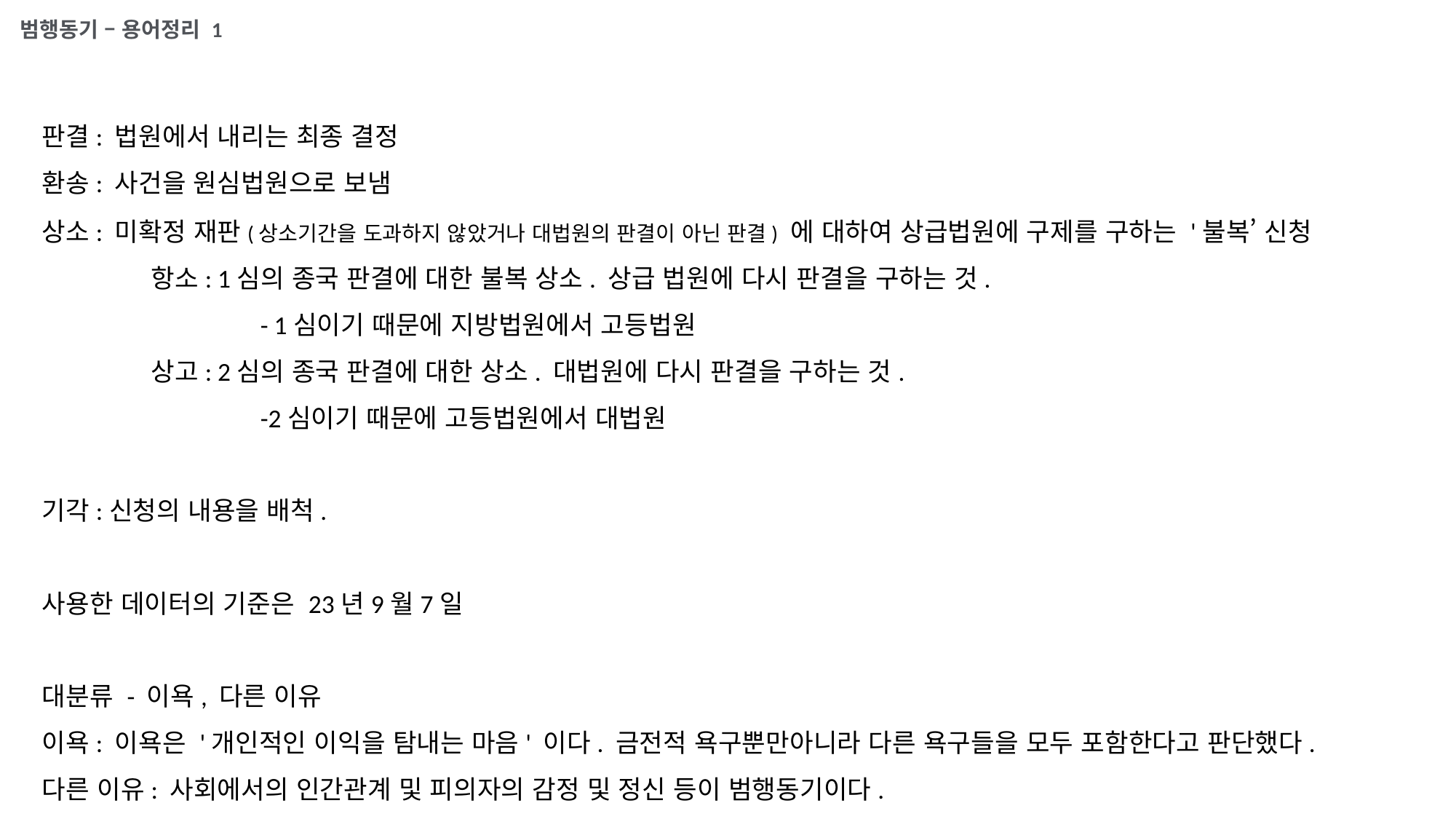

범행동기 – 용어정리 1
판결: 법원에서 내리는 최종 결정
환송: 사건을 원심법원으로 보냄
상소: 미확정 재판(상소기간을 도과하지 않았거나 대법원의 판결이 아닌 판결) 에 대하여 상급법원에 구제를 구하는 '불복’ 신청
	항소: 1심의 종국 판결에 대한 불복 상소. 상급 법원에 다시 판결을 구하는 것.
		- 1심이기 때문에 지방법원에서 고등법원
	상고: 2심의 종국 판결에 대한 상소. 대법원에 다시 판결을 구하는 것.
		-2심이기 때문에 고등법원에서 대법원

기각:신청의 내용을 배척.

사용한 데이터의 기준은 23년9월7일

대분류 - 이욕, 다른 이유
이욕: 이욕은 '개인적인 이익을 탐내는 마음' 이다. 금전적 욕구뿐만아니라 다른 욕구들을 모두 포함한다고 판단했다.
다른 이유: 사회에서의 인간관계 및 피의자의 감정 및 정신 등이 범행동기이다.